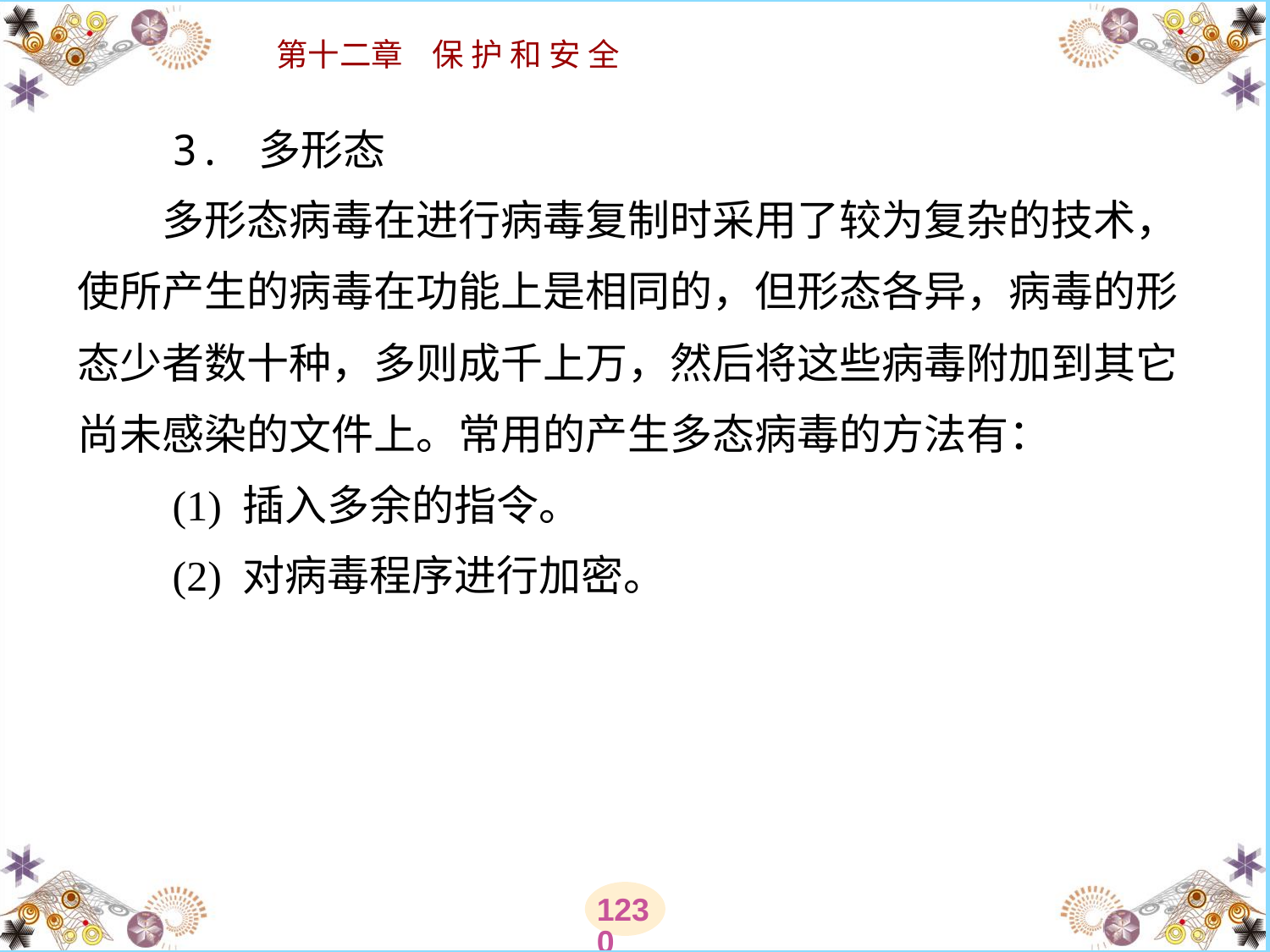

# 3. 多形态 　　多形态病毒在进行病毒复制时采用了较为复杂的技术，使所产生的病毒在功能上是相同的，但形态各异，病毒的形态少者数十种，多则成千上万，然后将这些病毒附加到其它尚未感染的文件上。常用的产生多态病毒的方法有： 　　(1) 插入多余的指令。 　　(2) 对病毒程序进行加密。